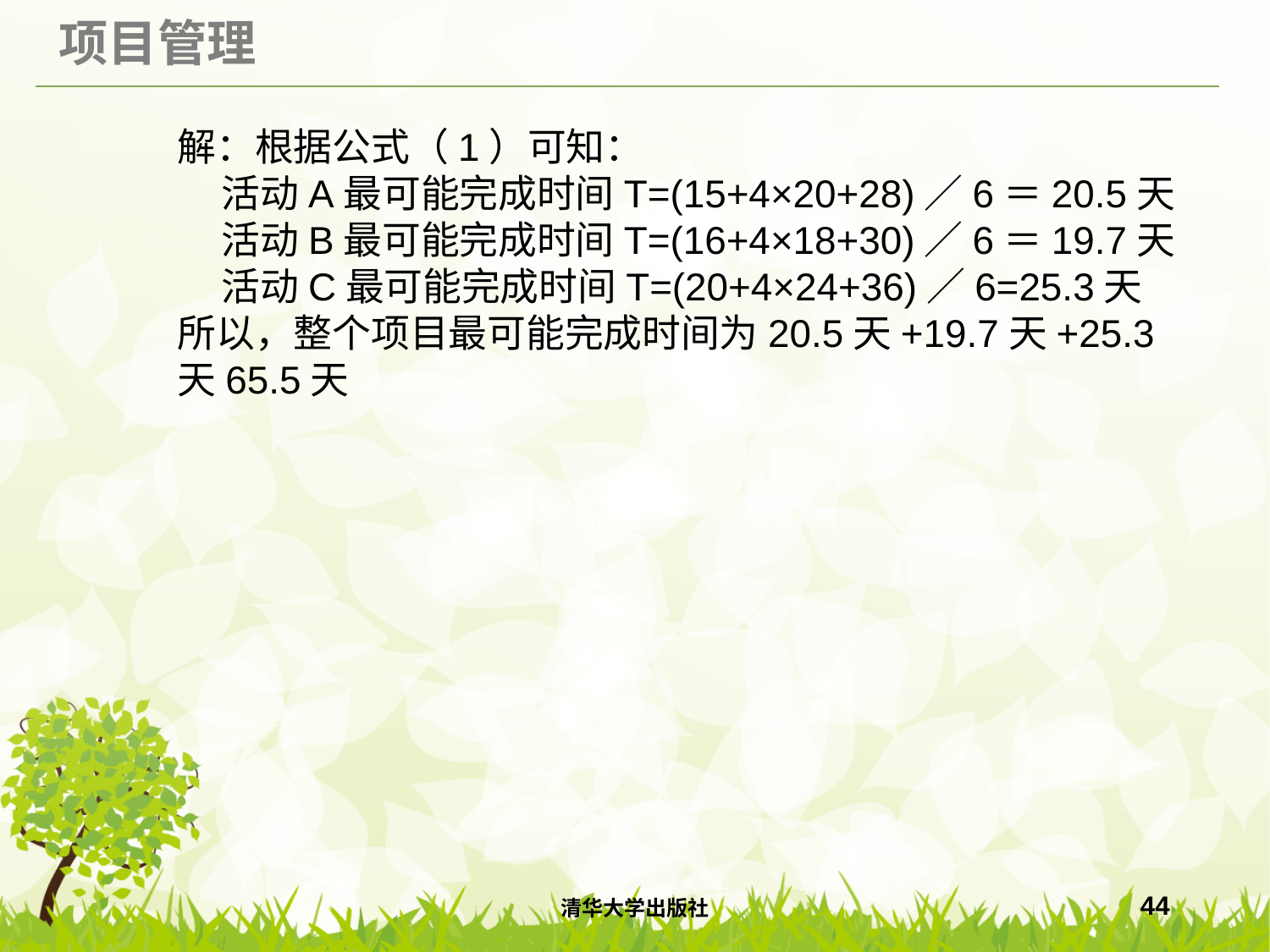

解：根据公式（1）可知：
    活动A最可能完成时间T=(15+4×20+28)／6＝20.5天
    活动B最可能完成时间T=(16+4×18+30)／6＝19.7天
    活动C最可能完成时间T=(20+4×24+36)／6=25.3天
所以，整个项目最可能完成时间为20.5天+19.7天+25.3天65.5天

清华大学出版社
44